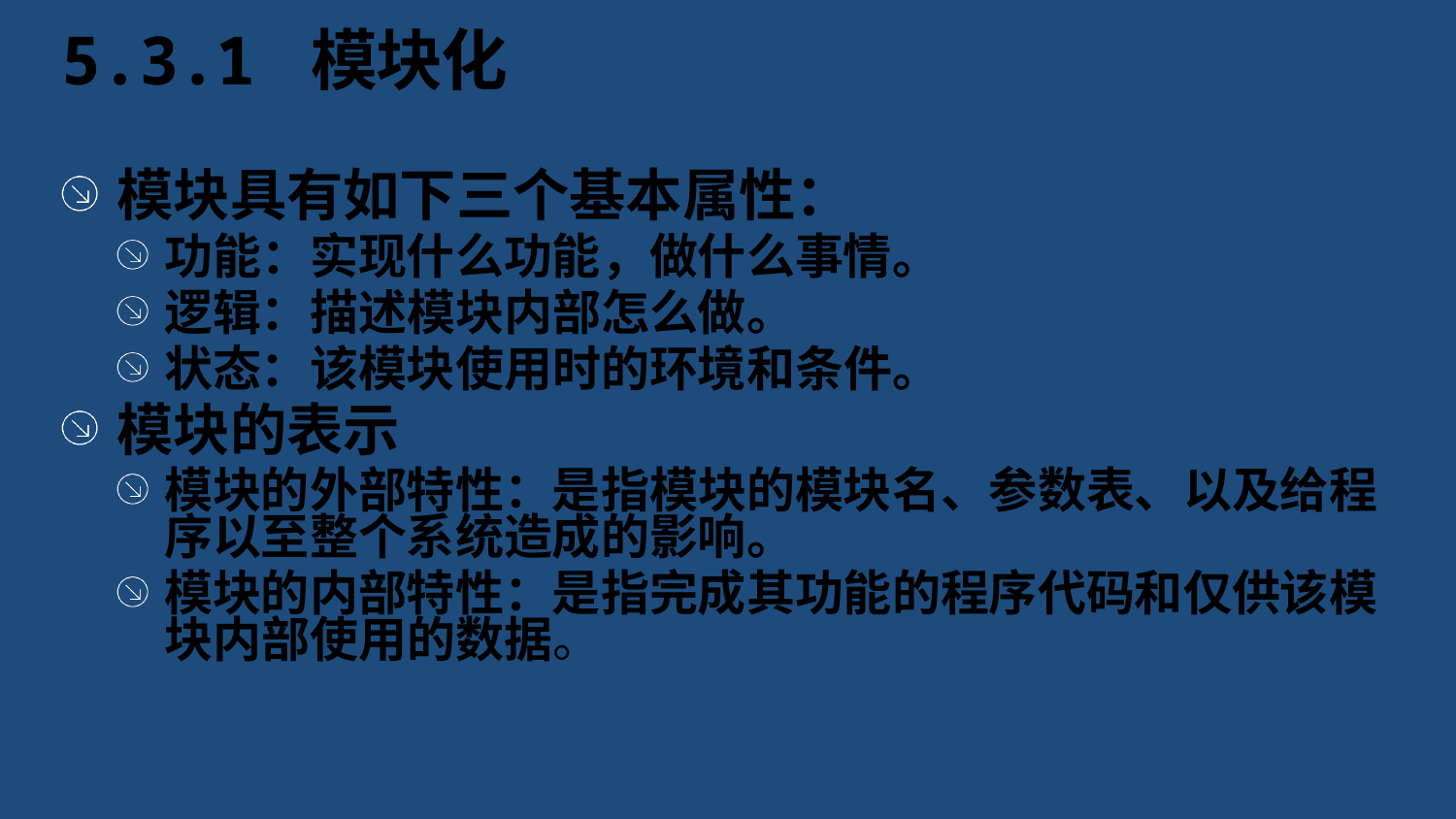

# 5.3.1 模块化
模块具有如下三个基本属性：
功能：实现什么功能，做什么事情。
逻辑：描述模块内部怎么做。
状态：该模块使用时的环境和条件。
模块的表示
模块的外部特性：是指模块的模块名、参数表、以及给程序以至整个系统造成的影响。
模块的内部特性：是指完成其功能的程序代码和仅供该模块内部使用的数据。